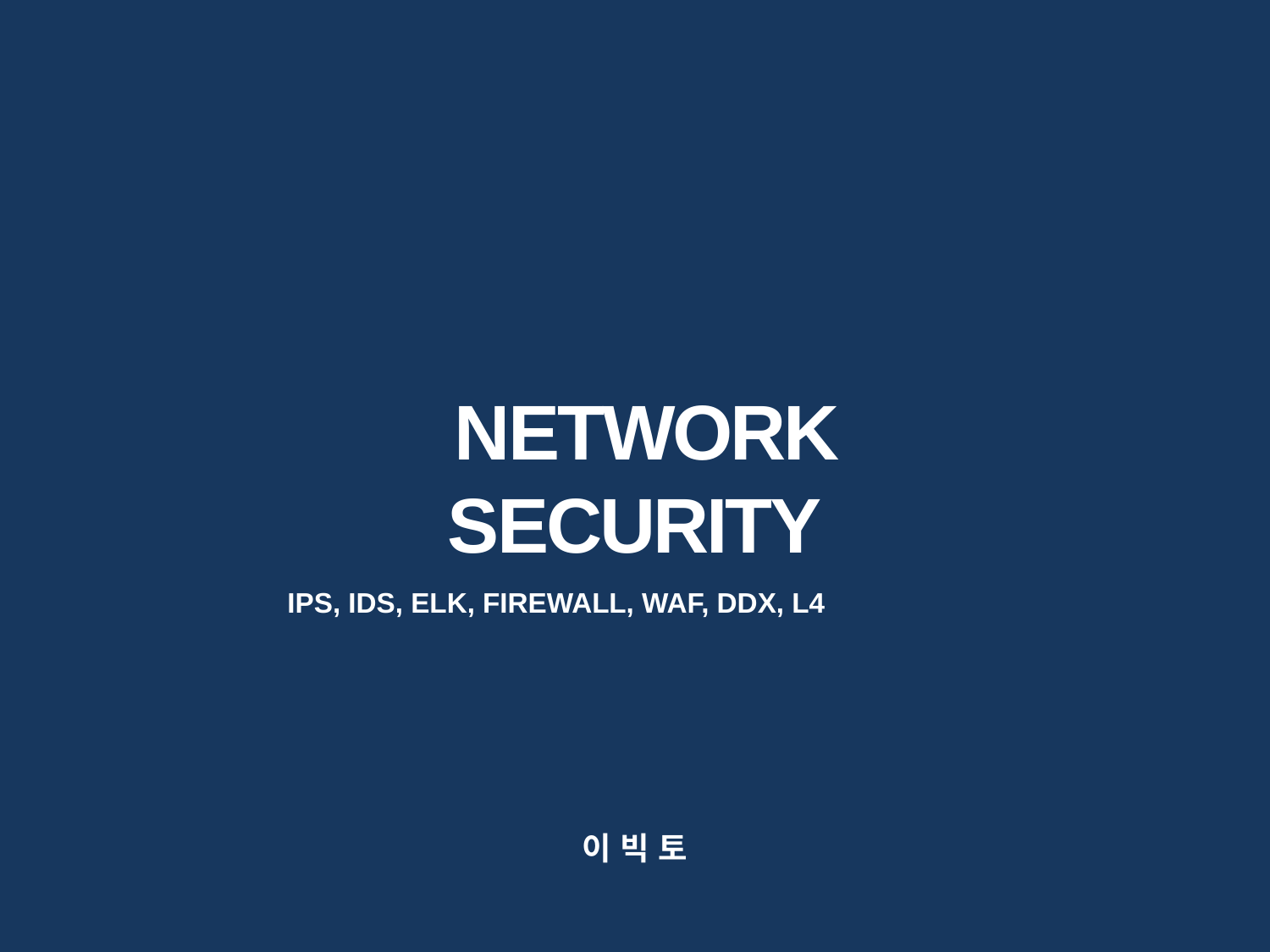

NETWORK SECURITY
IPS, IDS, ELK, FIREWALL, WAF, DDX, L4
이 빅 토